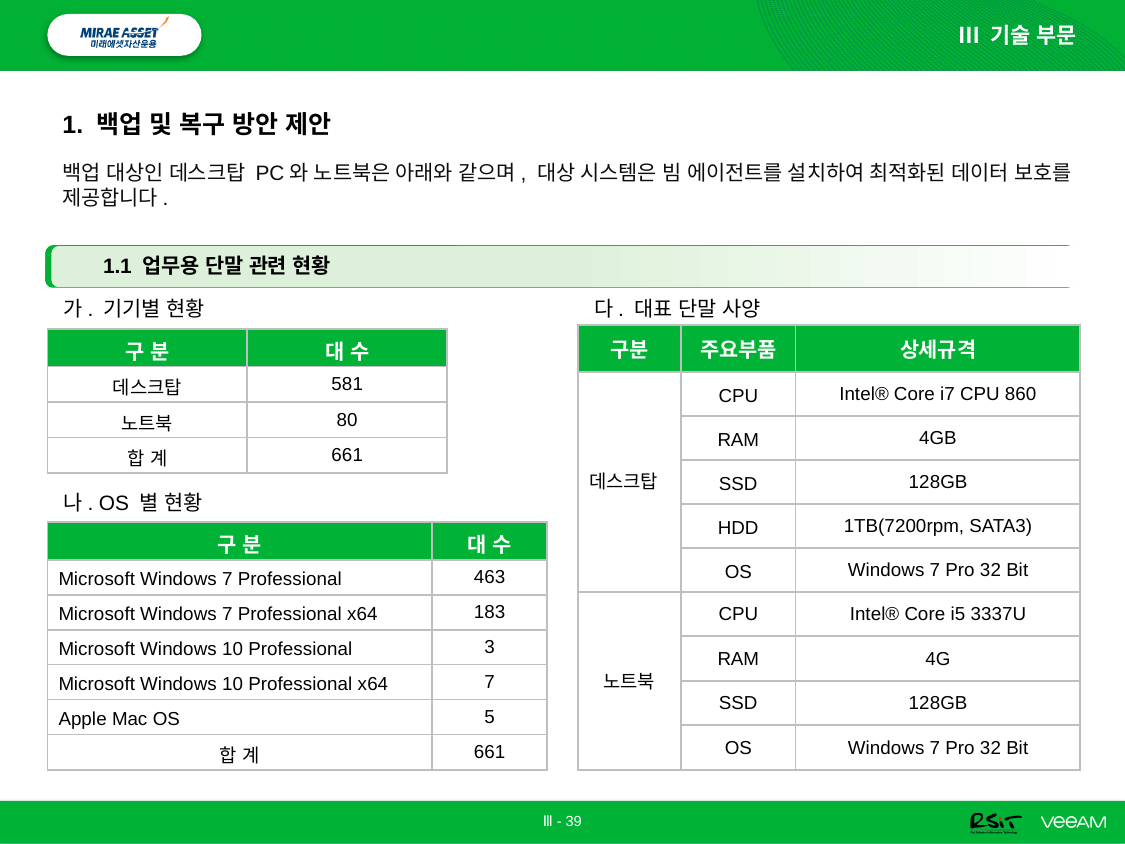

Ⅲ 기술 부문
# 1. 백업 및 복구 방안 제안
백업 대상인 데스크탑 PC와 노트북은 아래와 같으며, 대상 시스템은 빔 에이전트를 설치하여 최적화된 데이터 보호를 제공합니다.

1.1 업무용 단말 관련 현황
가. 기기별 현황
다. 대표 단말 사양
| 구분 | 주요부품 | 상세규격 |
| --- | --- | --- |
| 데스크탑 | CPU | Intel® Core i7 CPU 860 |
|  | RAM | 4GB |
|  | SSD | 128GB |
|  | HDD | 1TB(7200rpm, SATA3) |
|  | OS | Windows 7 Pro 32 Bit |
| 노트북 | CPU | Intel® Core i5 3337U |
|  | RAM | 4G |
|  | SSD | 128GB |
|  | OS | Windows 7 Pro 32 Bit |
| 구 분 | 대 수 |
| --- | --- |
| 데스크탑 | 581 |
| 노트북 | 80 |
| 합 계 | 661 |
나. OS 별 현황
| 구 분 | 대 수 |
| --- | --- |
| Microsoft Windows 7 Professional | 463 |
| Microsoft Windows 7 Professional x64 | 183 |
| Microsoft Windows 10 Professional | 3 |
| Microsoft Windows 10 Professional x64 | 7 |
| Apple Mac OS | 5 |
| 합 계 | 661 |